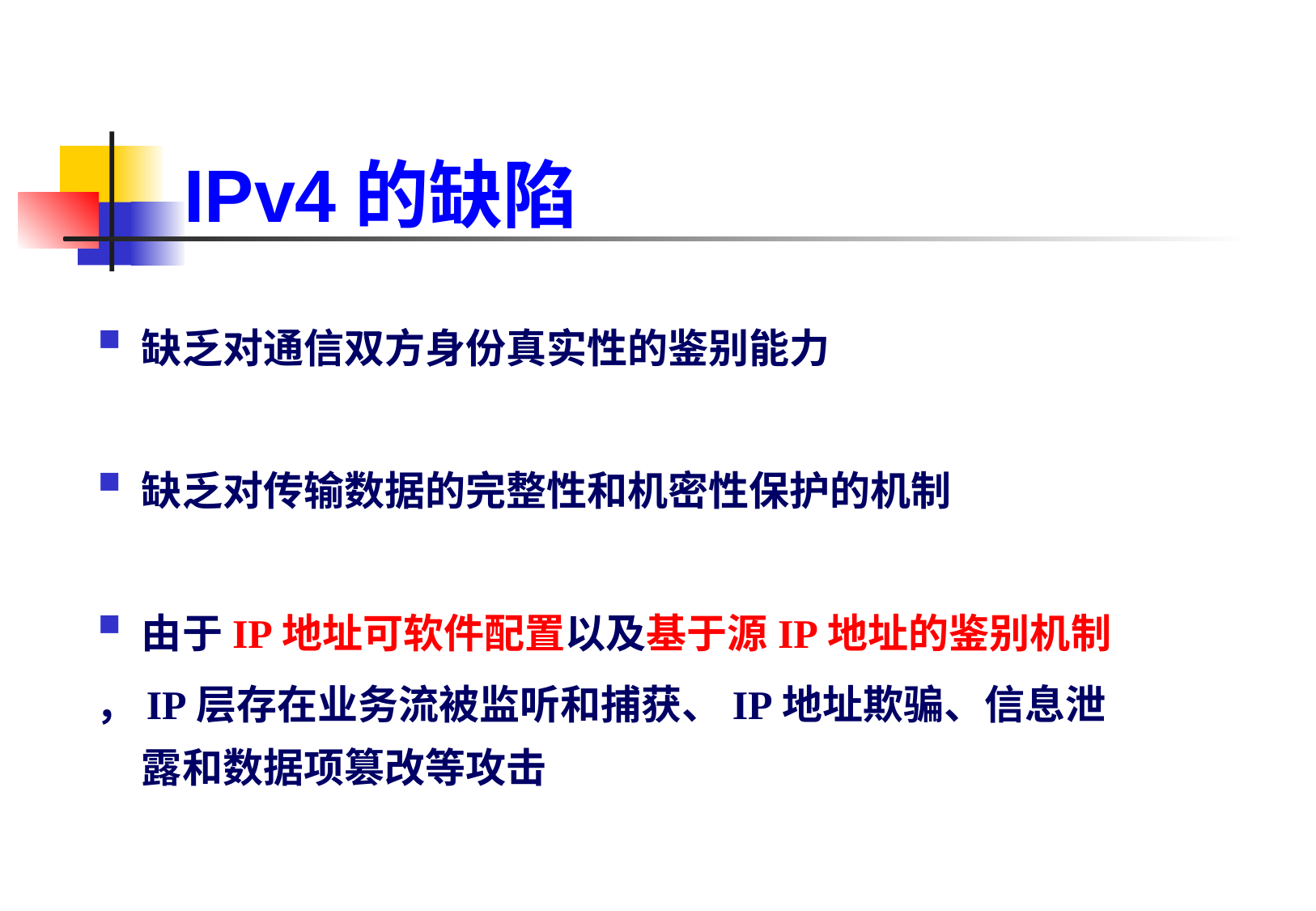

# IPv4的缺陷
缺乏对通信双方身份真实性的鉴别能力

缺乏对传输数据的完整性和机密性保护的机制

由于IP地址可软件配置以及基于源IP地址的鉴别机制
，IP层存在业务流被监听和捕获、IP地址欺骗、信息泄露和数据项篡改等攻击